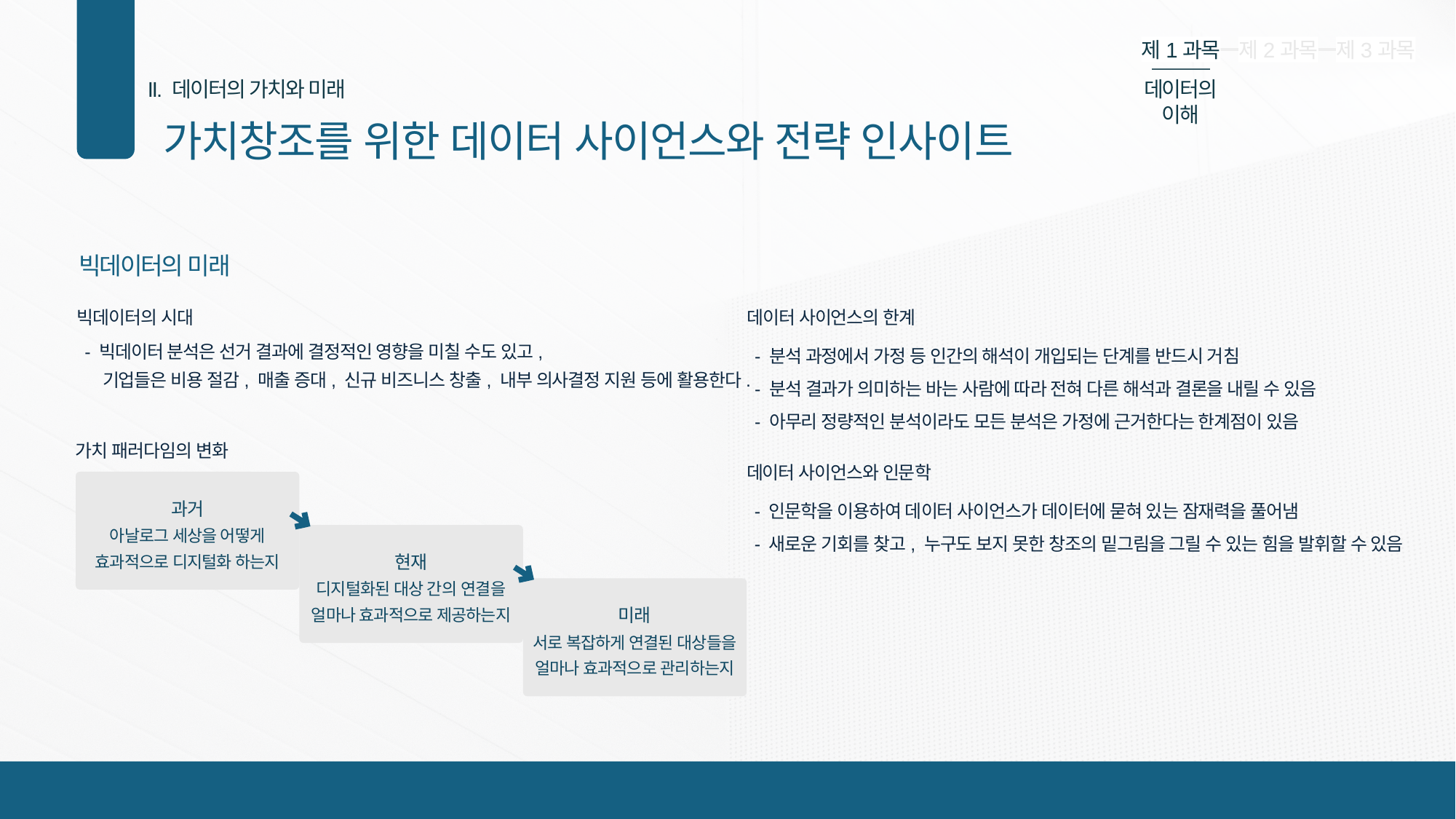

Heavy
제1과목
제2과목
제3과목
ExtraBold

II. 데이터의 가치와 미래
데이터의 이해
Bold
가치창조를 위한 데이터 사이언스와 전략 인사이트
Regular
03
Light
빅데이터의 미래
빅데이터의 시대
데이터 사이언스의 한계
- 빅데이터 분석은 선거 결과에 결정적인 영향을 미칠 수도 있고,
   기업들은 비용 절감, 매출 증대, 신규 비즈니스 창출, 내부 의사결정 지원 등에 활용한다.
- 분석 과정에서 가정 등 인간의 해석이 개입되는 단계를 반드시 거침
- 분석 결과가 의미하는 바는 사람에 따라 전혀 다른 해석과 결론을 내릴 수 있음
- 아무리 정량적인 분석이라도 모든 분석은 가정에 근거한다는 한계점이 있음
가치 패러다임의 변화
데이터 사이언스와 인문학

과거
아날로그 세상을 어떻게
효과적으로 디지털화 하는지

현재
디지털화된 대상 간의 연결을
얼마나 효과적으로 제공하는지

미래
서로 복잡하게 연결된 대상들을
얼마나 효과적으로 관리하는지
- 인문학을 이용하여 데이터 사이언스가 데이터에 묻혀 있는 잠재력을 풀어냄
- 새로운 기회를 찾고, 누구도 보지 못한 창조의 밑그림을 그릴 수 있는 힘을 발휘할 수 있음
14